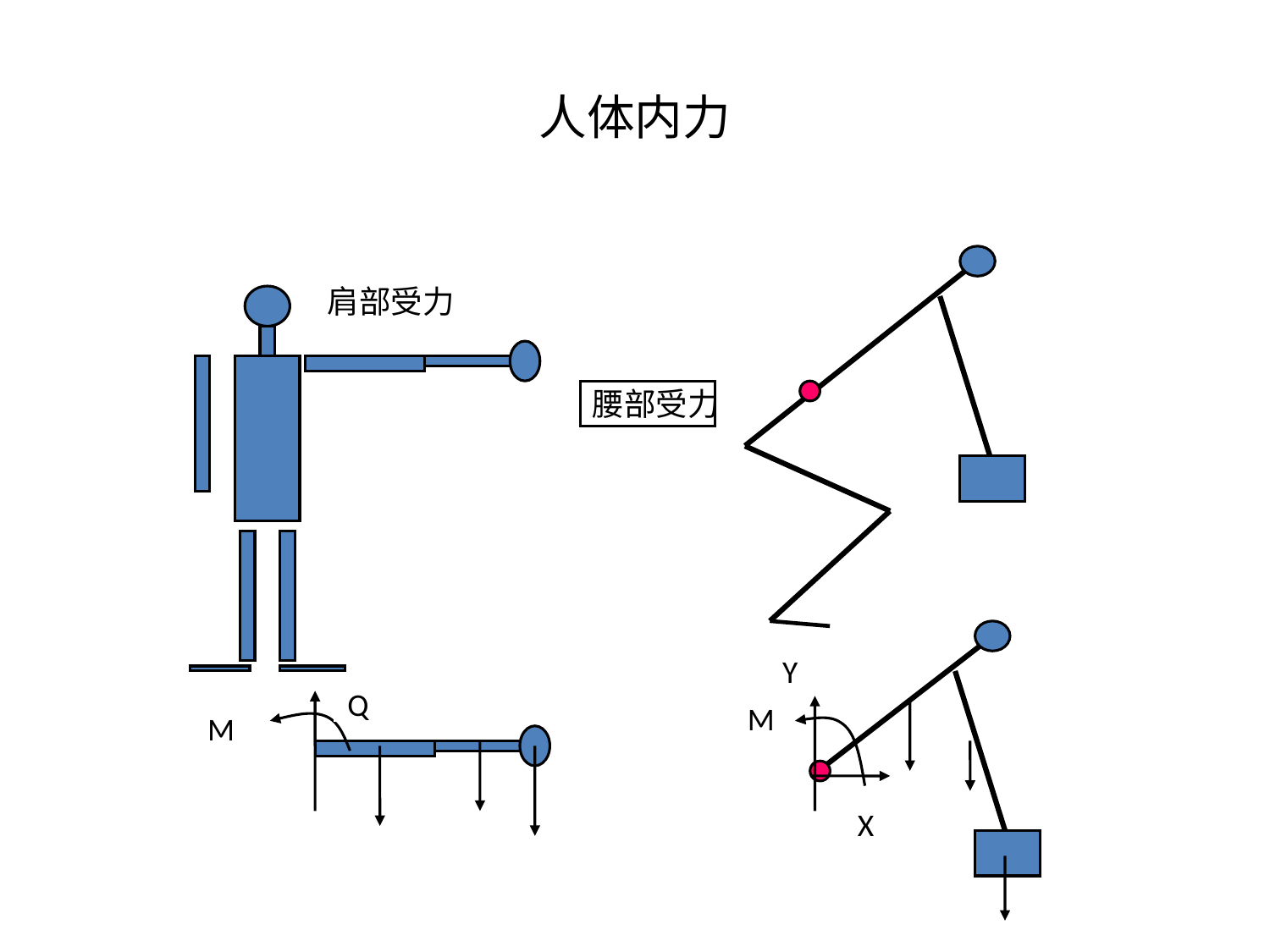

人体内力

肩部受力

腰部受力

Y

Q

M

M

X